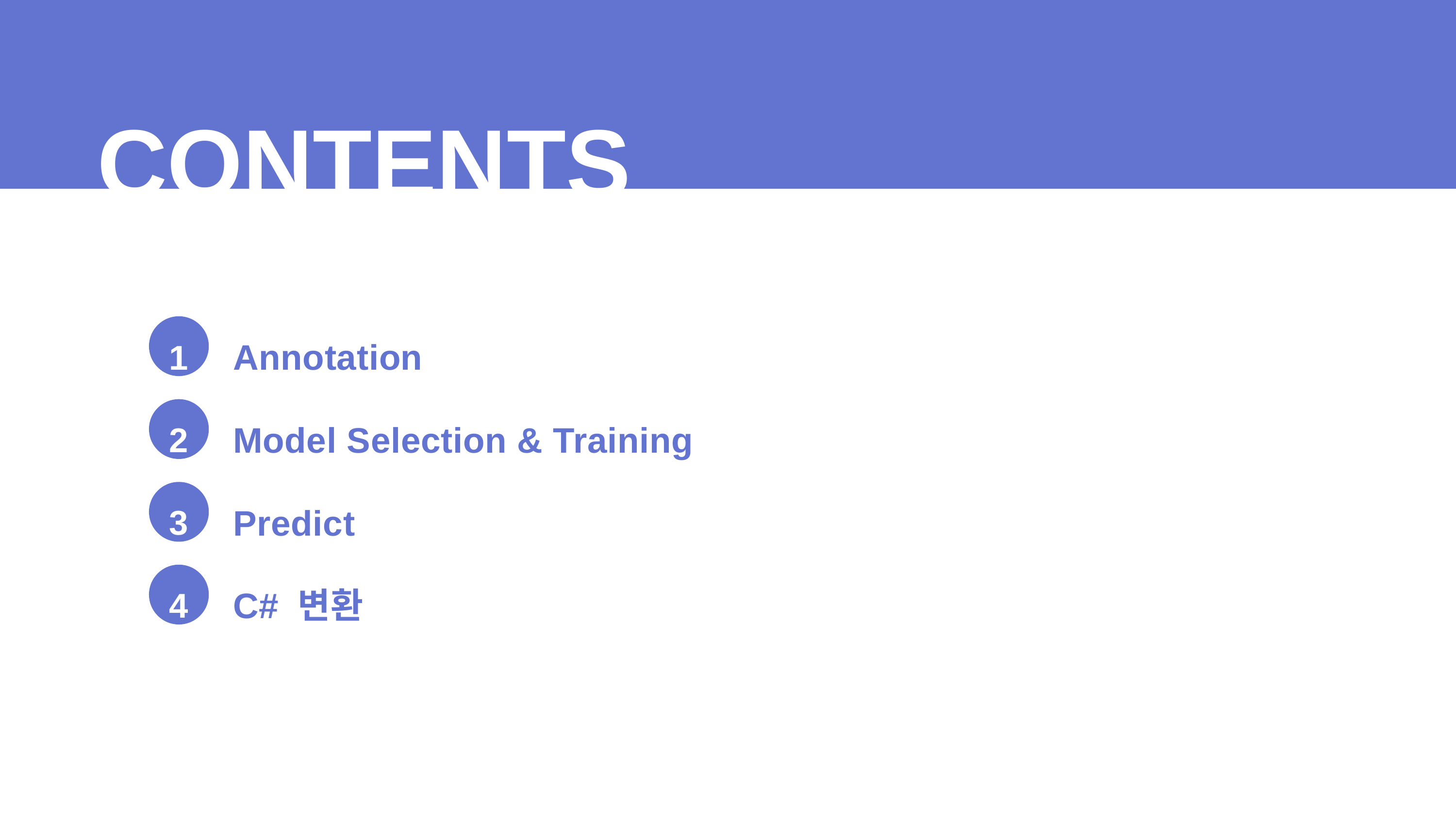

CONTENTS
Annotation
1

Model Selection & Training
2

Predict
3
7

C# 변환
4
8